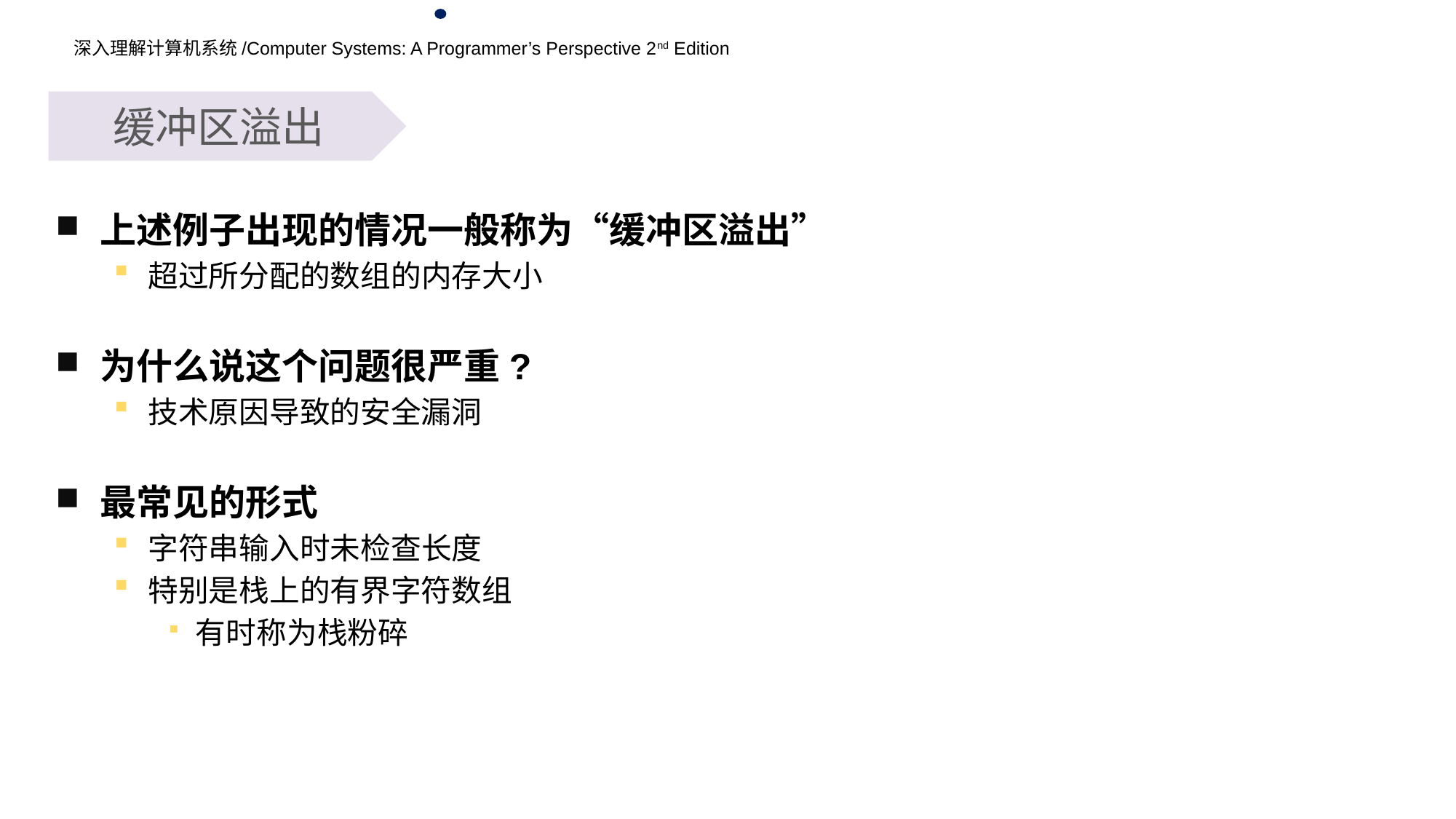

缓冲区溢出
上述例子出现的情况一般称为“缓冲区溢出”
超过所分配的数组的内存大小

为什么说这个问题很严重?
技术原因导致的安全漏洞

最常见的形式
字符串输入时未检查长度
特别是栈上的有界字符数组
有时称为栈粉碎